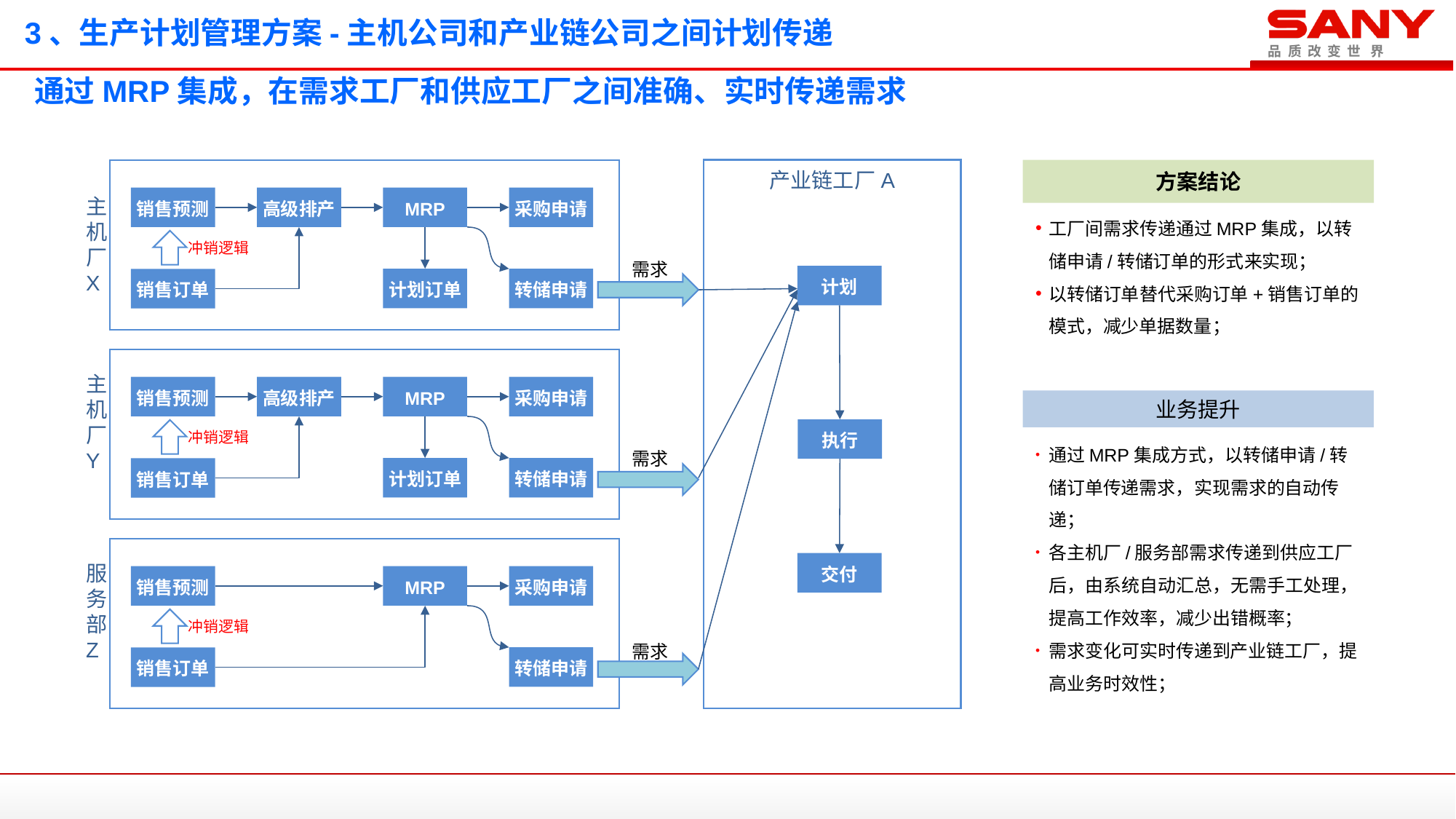

# 3、生产计划管理方案-主机公司和产业链公司之间计划传递
通过MRP集成，在需求工厂和供应工厂之间准确、实时传递需求
产业链工厂A
方案结论
工厂间需求传递通过MRP集成，以转储申请/转储订单的形式来实现；
以转储订单替代采购订单+销售订单的模式，减少单据数量；

主机厂X
销售预测
高级排产
MRP
采购申请

冲销逻辑
需求
计划
计划订单
转储申请
销售订单

主机厂Y
销售预测
高级排产
MRP
采购申请
业务提升
通过MRP集成方式，以转储申请/转储订单传递需求，实现需求的自动传递；
各主机厂/服务部需求传递到供应工厂后，由系统自动汇总，无需手工处理，提高工作效率，减少出错概率；
需求变化可实时传递到产业链工厂，提高业务时效性；

执行

冲销逻辑
需求
计划订单
转储申请
销售订单

交付
服务部Z
销售预测
MRP
采购申请

冲销逻辑
需求
转储申请
销售订单